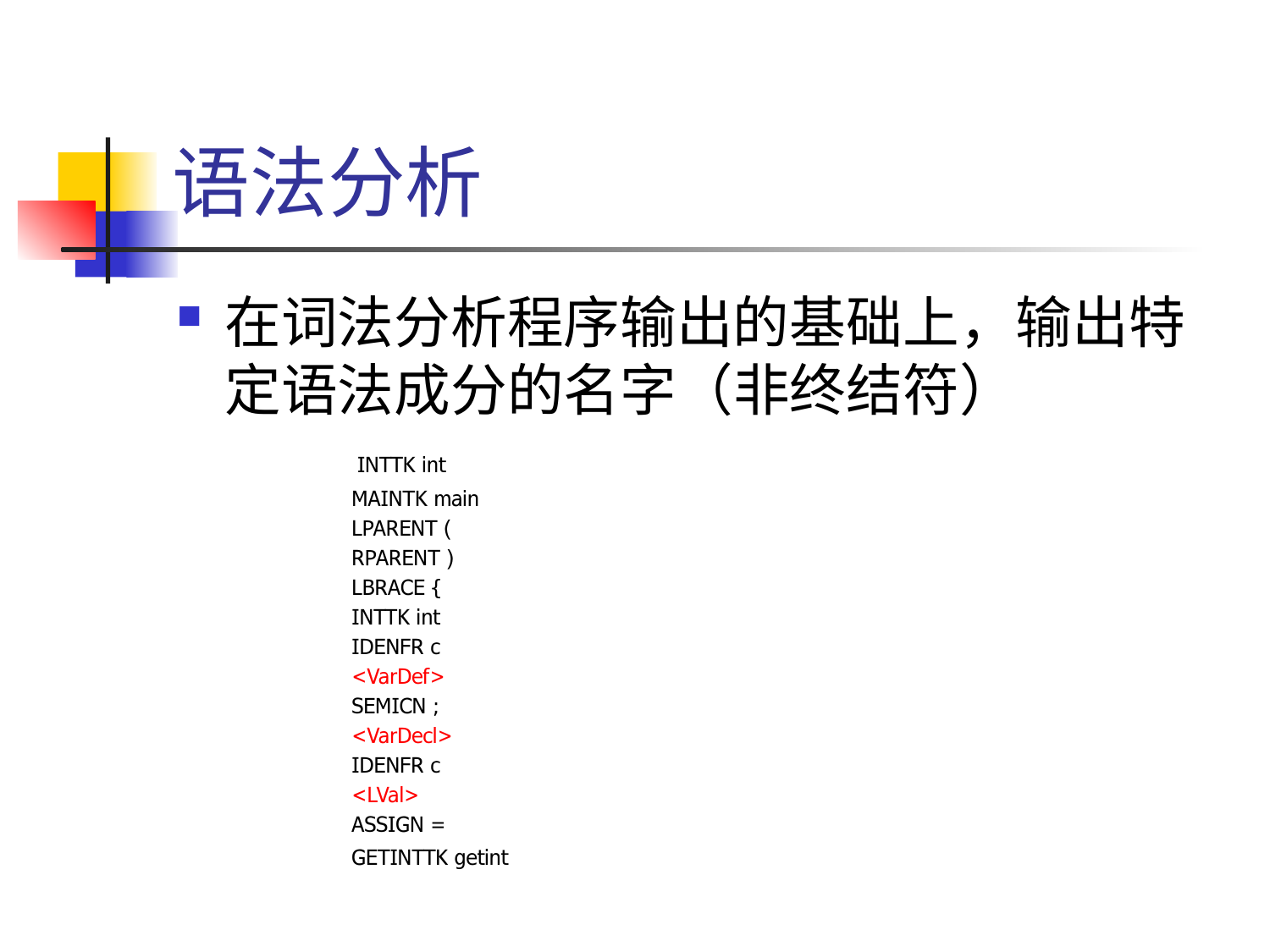

# 语法分析
在词法分析程序输出的基础上，输出特定语法成分的名字（非终结符）
                INTTK int
MAINTK main
LPARENT (
RPARENT )
LBRACE {
INTTK int
IDENFR c
<VarDef>
SEMICN ;
<VarDecl>
IDENFR c
<LVal>
ASSIGN =
GETINTTK getint